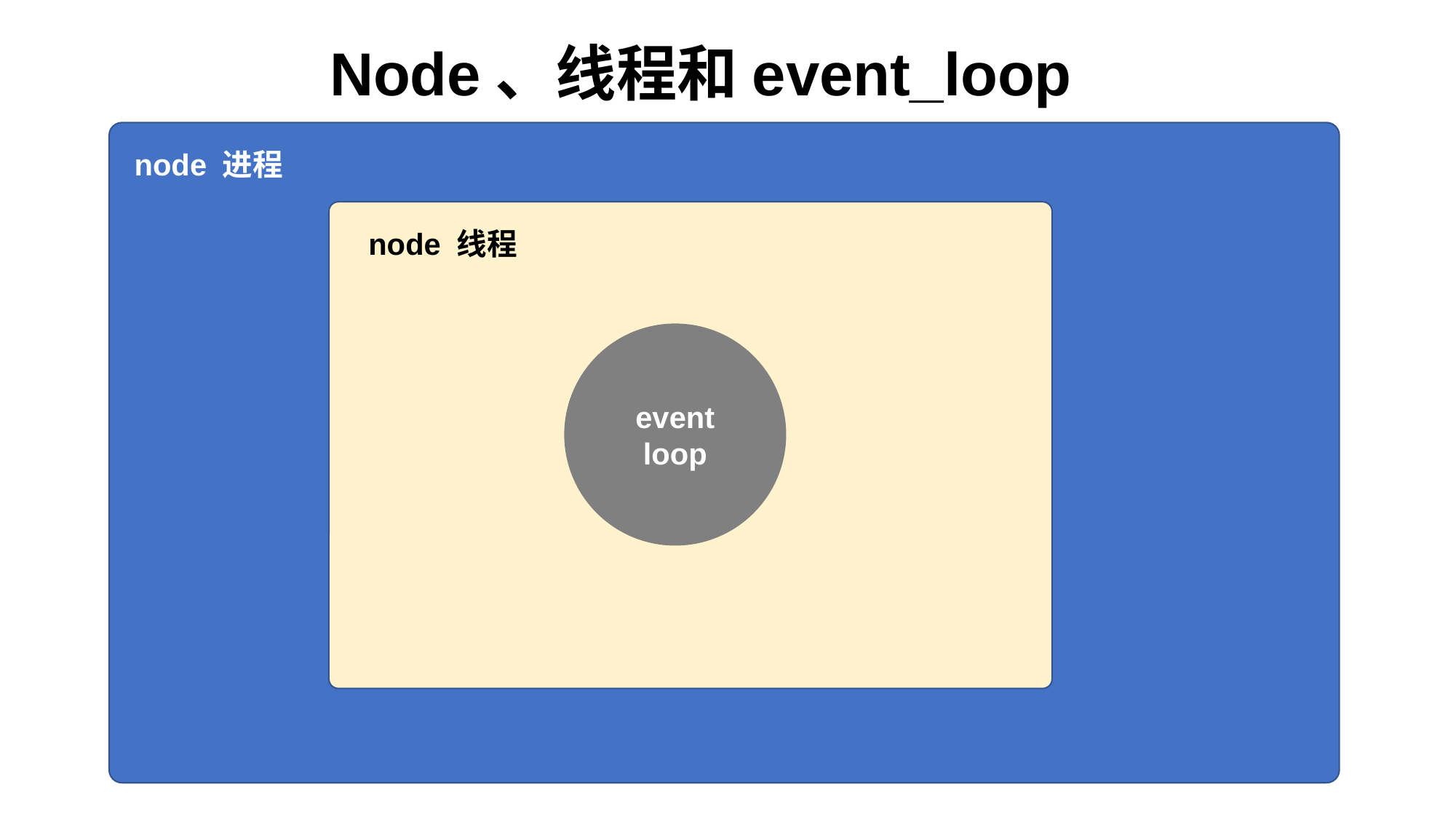

Node、线程和event_loop

node 进程

node 线程
event loop